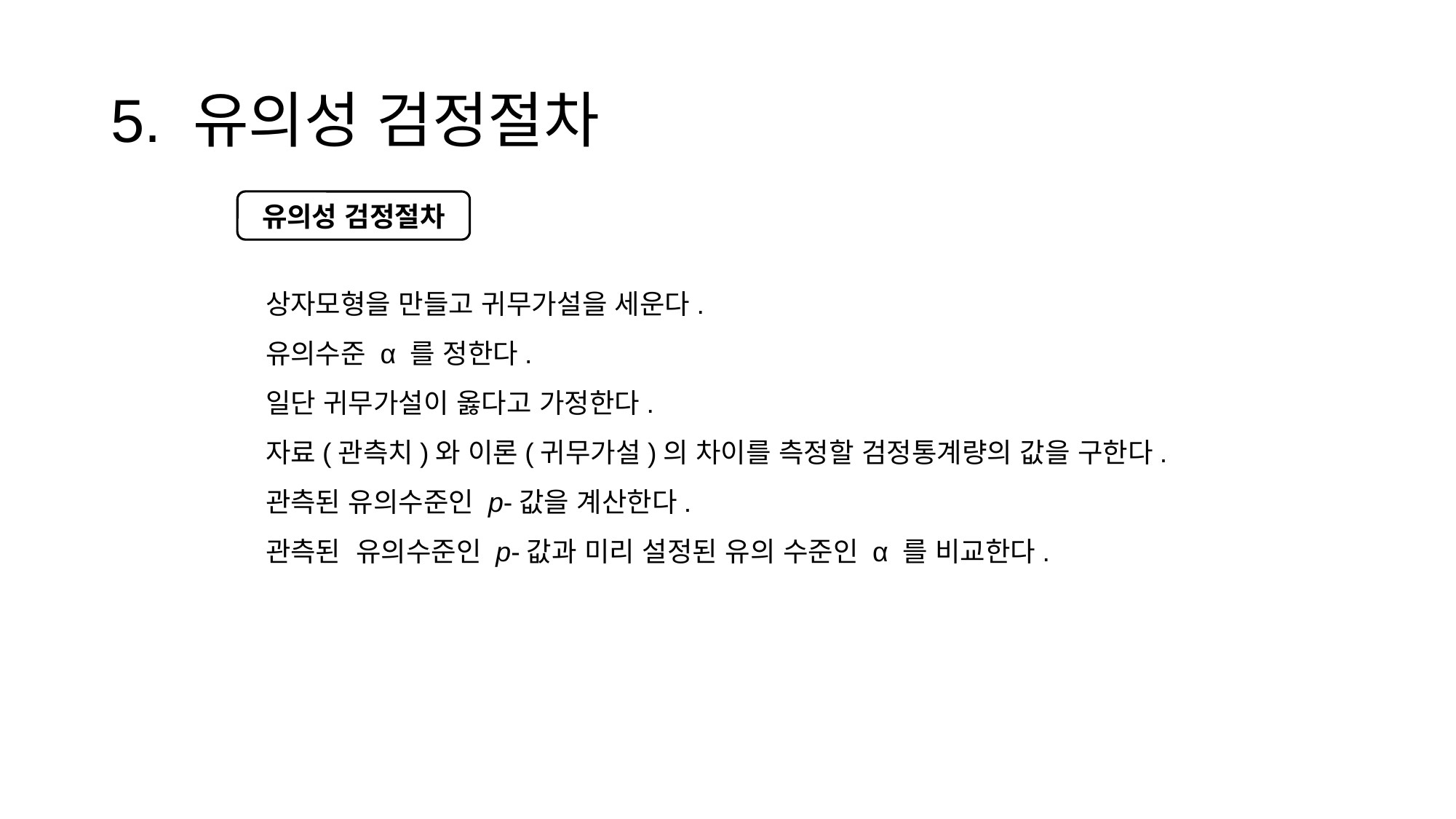

# 5. 유의성 검정절차
유의성 검정절차

상자모형을 만들고 귀무가설을 세운다.
유의수준 α 를 정한다.
일단 귀무가설이 옳다고 가정한다.
자료(관측치)와 이론(귀무가설)의 차이를 측정할 검정통계량의 값을 구한다.
관측된 유의수준인 p-값을 계산한다.
관측된  유의수준인 p-값과 미리 설정된 유의 수준인 α 를 비교한다.